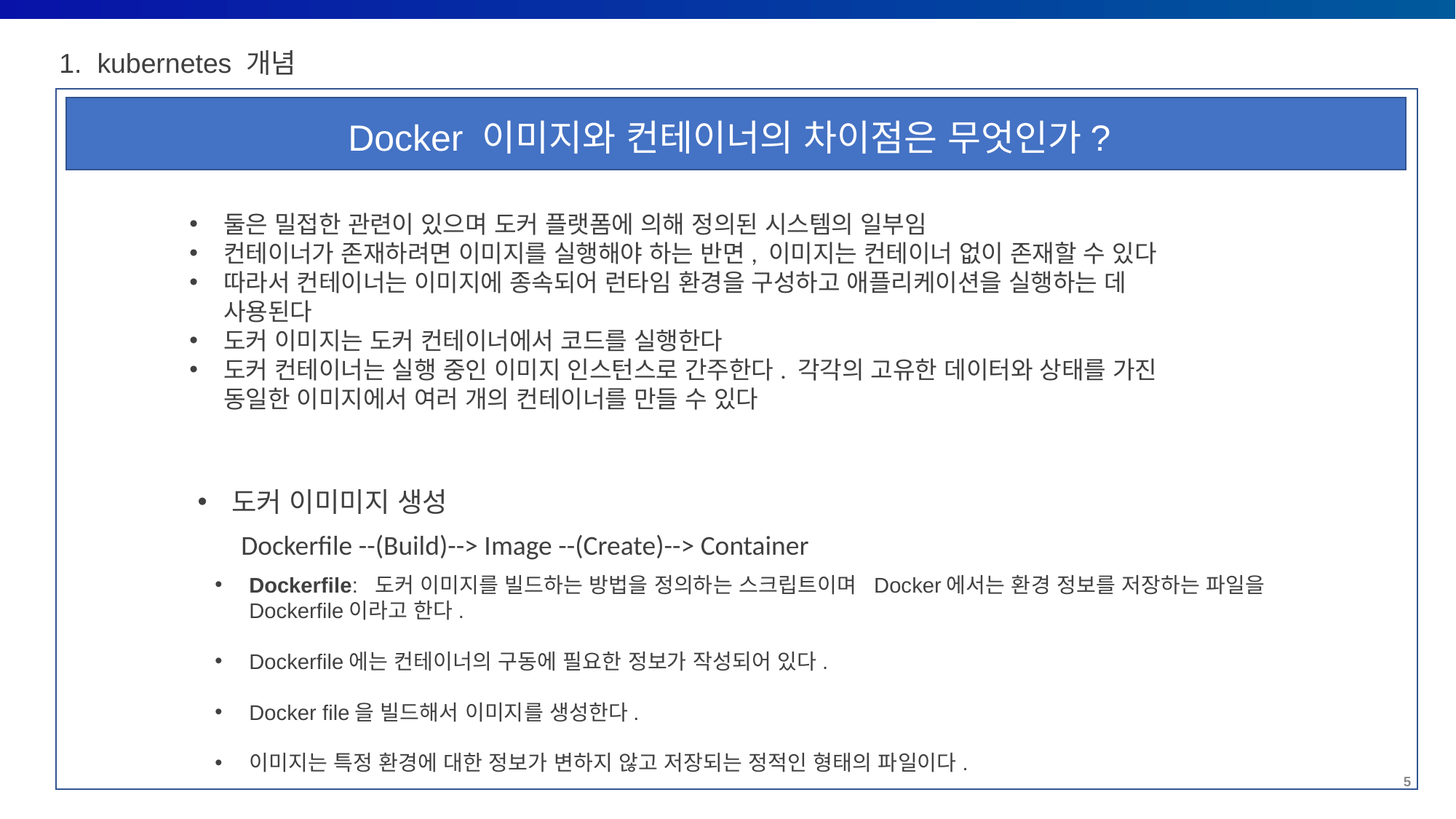

1.  kubernetes 개념

Docker 이미지와 컨테이너의 차이점은 무엇인가?
둘은 밀접한 관련이 있으며 도커 플랫폼에 의해 정의된 시스템의 일부임
컨테이너가 존재하려면 이미지를 실행해야 하는 반면, 이미지는 컨테이너 없이 존재할 수 있다
따라서 컨테이너는 이미지에 종속되어 런타임 환경을 구성하고 애플리케이션을 실행하는 데 사용된다
도커 이미지는 도커 컨테이너에서 코드를 실행한다
도커 컨테이너는 실행 중인 이미지 인스턴스로 간주한다. 각각의 고유한 데이터와 상태를 가진 동일한 이미지에서 여러 개의 컨테이너를 만들 수 있다

도커 이미미지 생성
Dockerfile --(Build)--> Image --(Create)--> Container
Dockerfile:  도커 이미지를 빌드하는 방법을 정의하는 스크립트이며  Docker에서는 환경 정보를 저장하는 파일을 Dockerfile이라고 한다.

Dockerfile에는 컨테이너의 구동에 필요한 정보가 작성되어 있다.

Docker file을 빌드해서 이미지를 생성한다.

이미지는 특정 환경에 대한 정보가 변하지 않고 저장되는 정적인 형태의 파일이다.